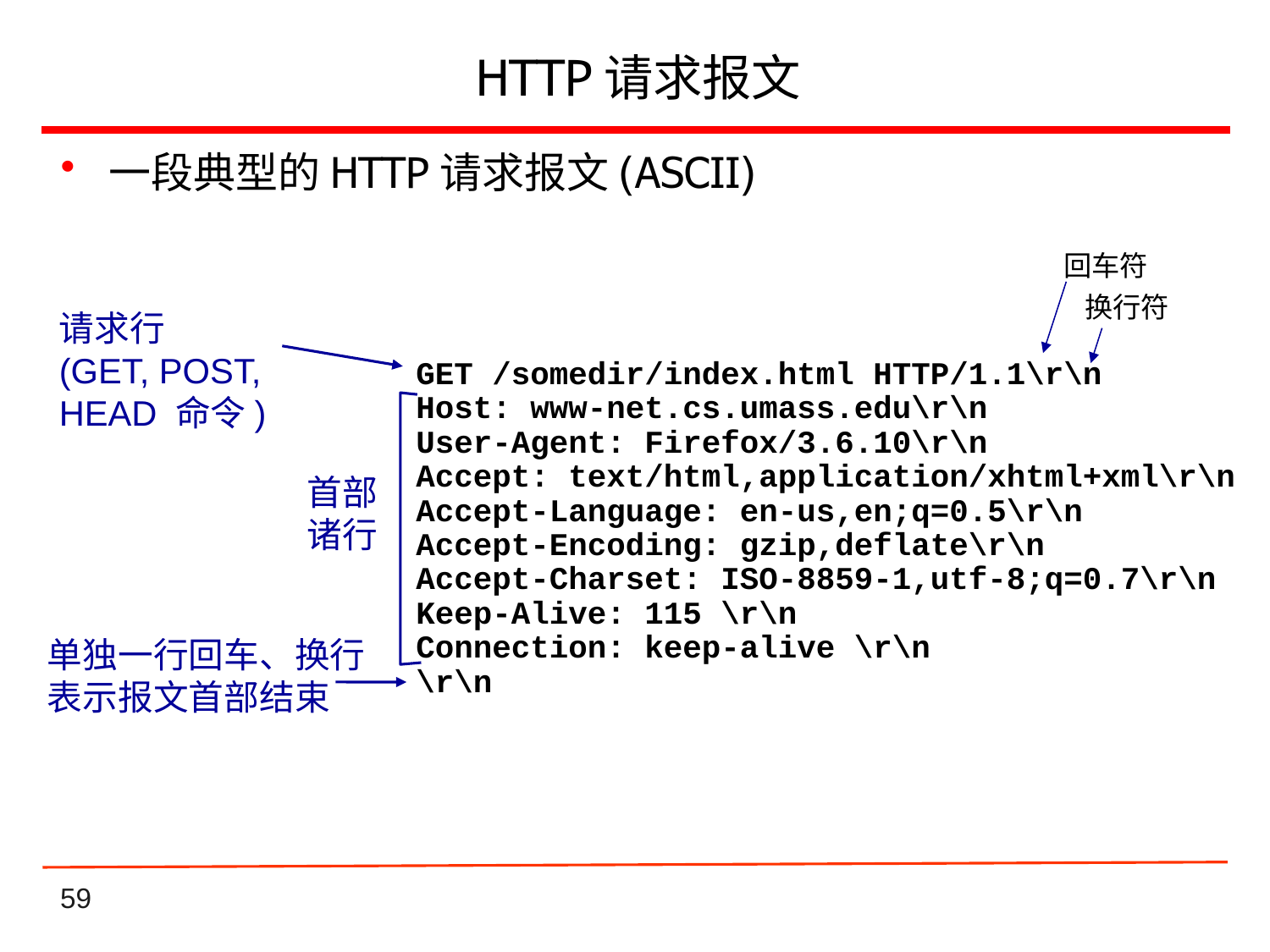

# HTTP请求报文
一段典型的HTTP请求报文(ASCII)

回车符

换行符
请求行
(GET, POST,
HEAD 命令)

GET /somedir/index.html HTTP/1.1\r\n
Host: www-net.cs.umass.edu\r\n
User-Agent: Firefox/3.6.10\r\n
Accept: text/html,application/xhtml+xml\r\n
Accept-Language: en-us,en;q=0.5\r\n
Accept-Encoding: gzip,deflate\r\n
Accept-Charset: ISO-8859-1,utf-8;q=0.7\r\n
Keep-Alive: 115 \r\n
Connection: keep-alive \r\n
\r\n

首部
 诸行
单独一行回车、换行表示报文首部结束